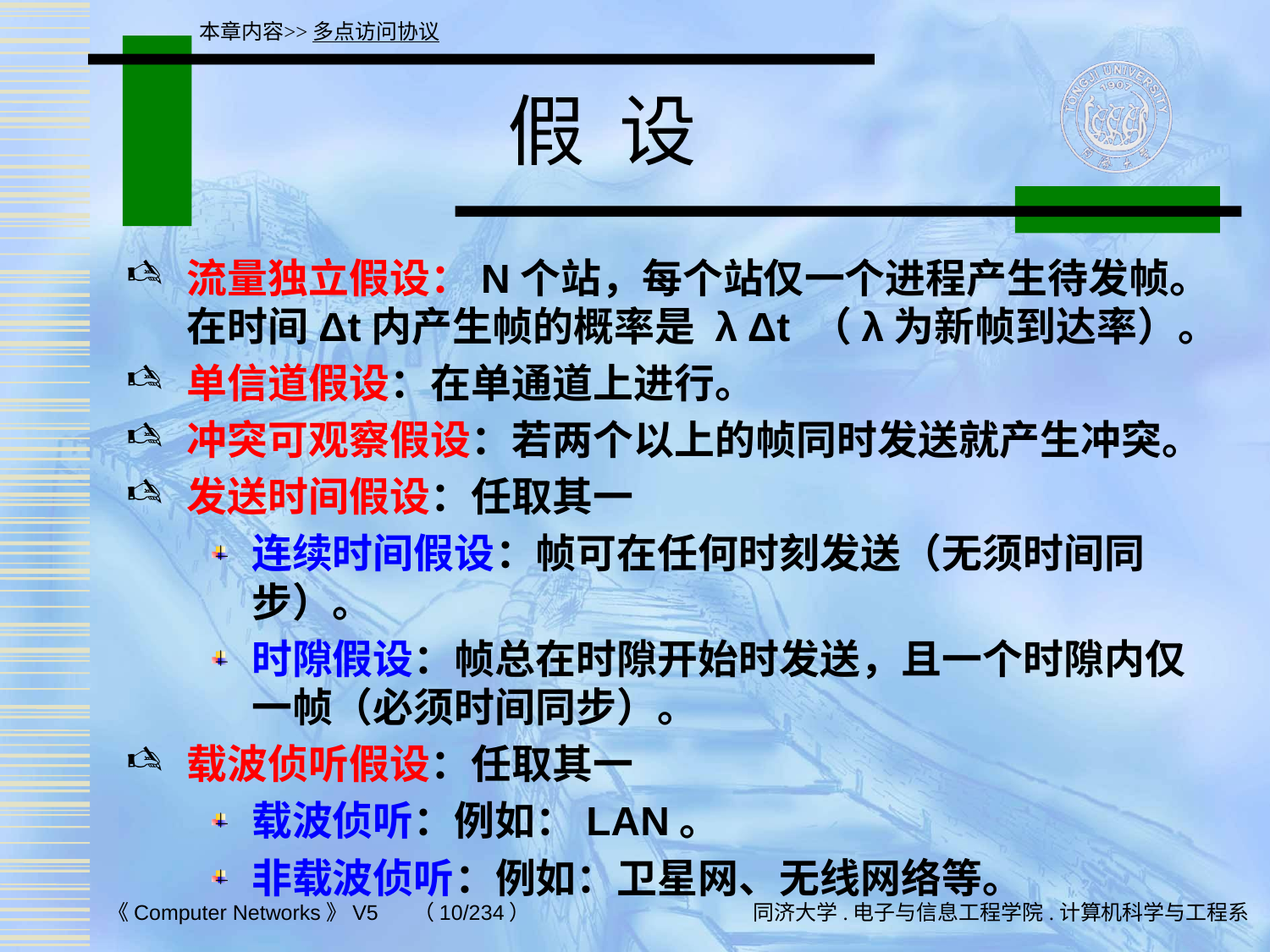

本章内容>>多点访问协议
# 假  设
流量独立假设：N个站，每个站仅一个进程产生待发帧。在时间Δt内产生帧的概率是 λ Δt （λ为新帧到达率）。
单信道假设：在单通道上进行。
冲突可观察假设：若两个以上的帧同时发送就产生冲突。
发送时间假设：任取其一
连续时间假设：帧可在任何时刻发送（无须时间同步）。
时隙假设：帧总在时隙开始时发送，且一个时隙内仅一帧（必须时间同步）。
载波侦听假设：任取其一
载波侦听：例如：LAN。
非载波侦听：例如：卫星网、无线网络等。